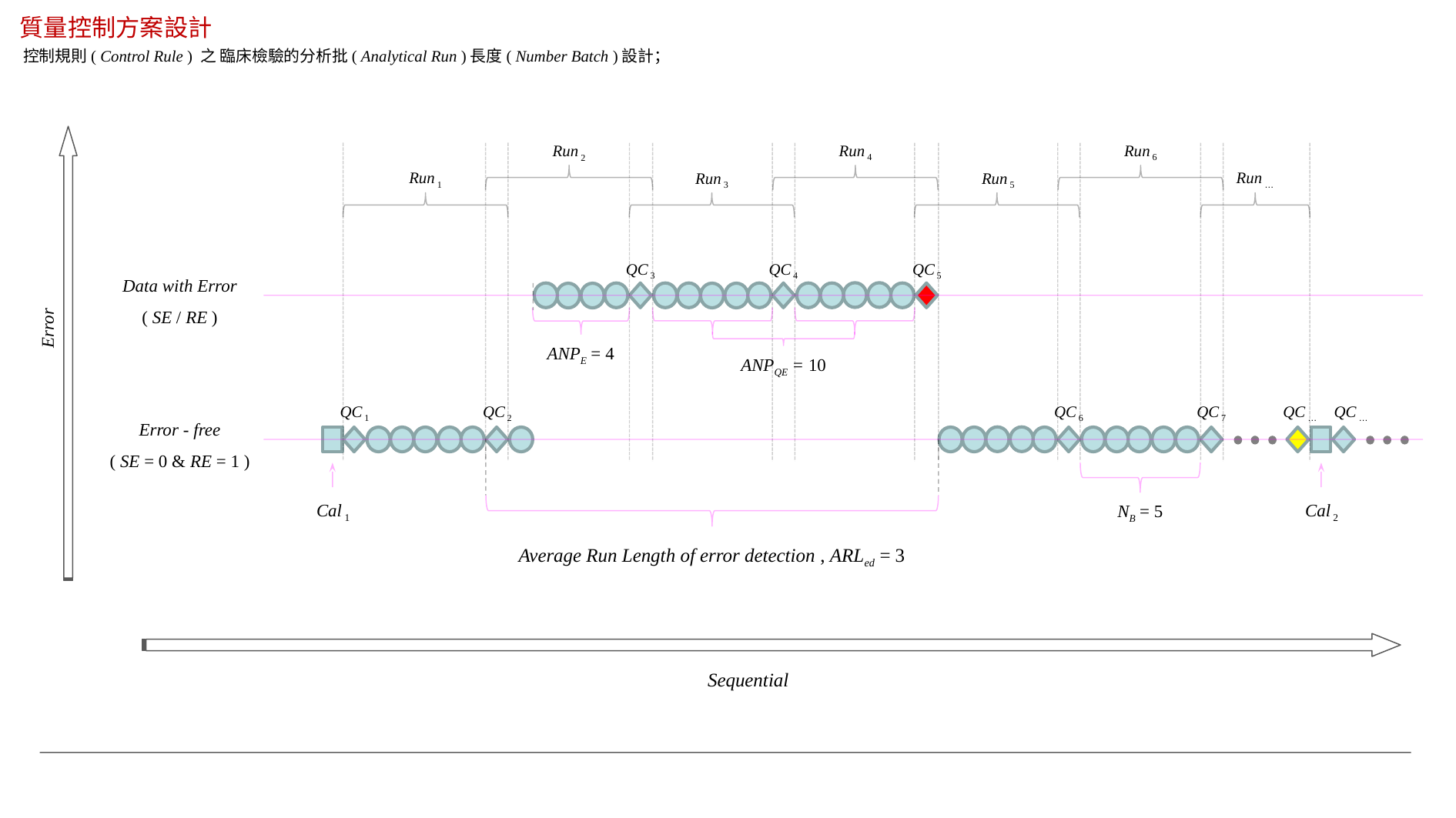

質量控制方案設計
控制規則( Control Rule ) 之 臨床檢驗的分析批( Analytical Run )長度( Number Batch )設計；

Run 4
Run 6
Run 2

Run …
Run 1
Run 3
Run 5
QC 3
QC 4
QC 5
Data with Error
( SE / RE )

Error
ANPE = 4
ANPQE = 10

QC …
QC …
QC 1
QC 2
QC 6
QC 7
Error - free
( SE = 0 & RE = 1 )

NB = 5
Cal 1
Cal 2
Average Run Length of error detection , ARLed = 3

Sequential